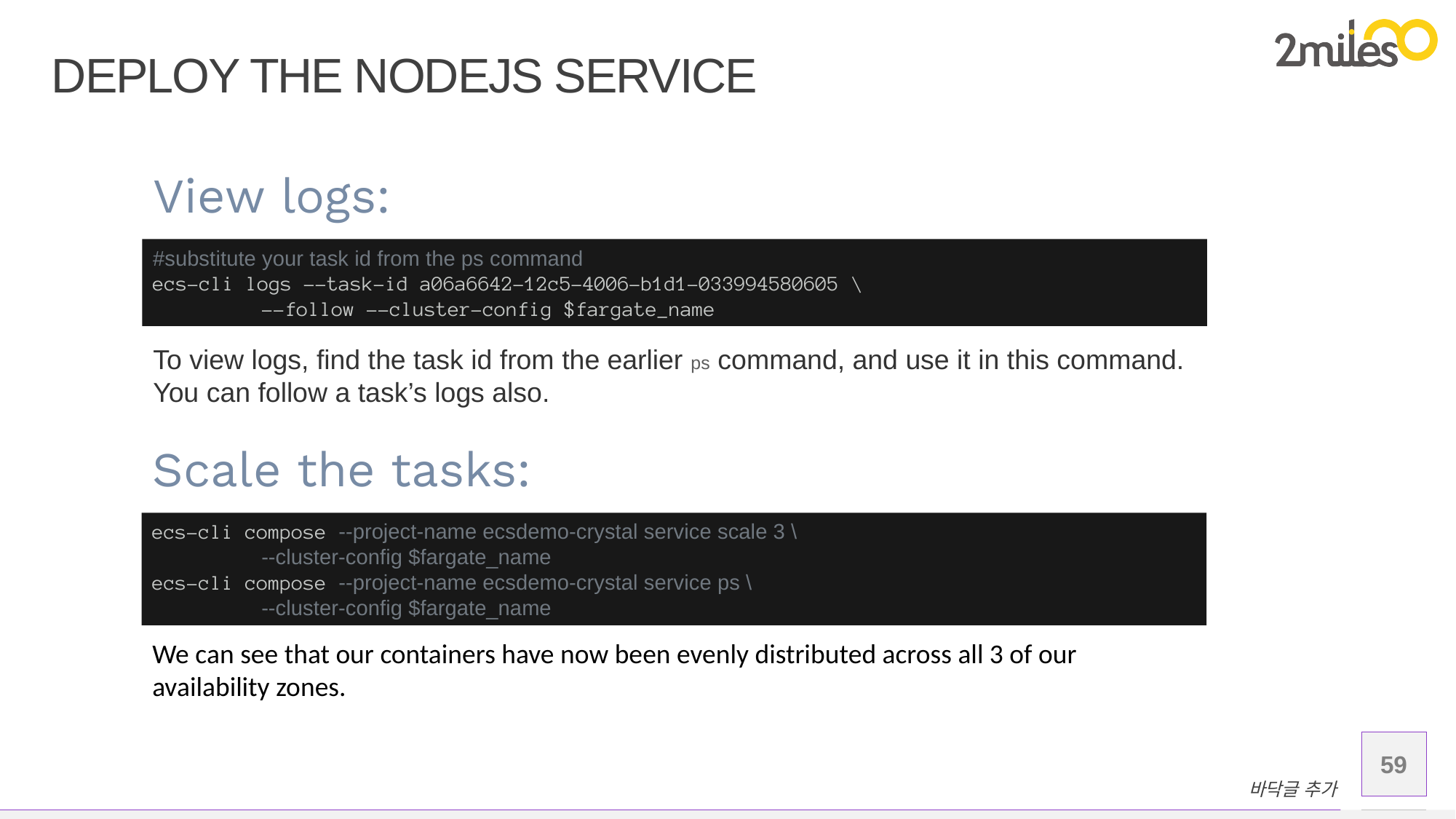

# Deploy the NodeJS Service
View logs:
#substitute your task id from the ps command
ecs-cli logs --task-id a06a6642-12c5-4006-b1d1-033994580605 \
	--follow --cluster-config $fargate_name
To view logs, find the task id from the earlier ps command, and use it in this command. You can follow a task’s logs also.
Scale the tasks:
ecs-cli compose --project-name ecsdemo-crystal service scale 3 \
	--cluster-config $fargate_name
ecs-cli compose --project-name ecsdemo-crystal service ps \
	--cluster-config $fargate_name
We can see that our containers have now been evenly distributed across all 3 of our availability zones.
59
바닥글 추가